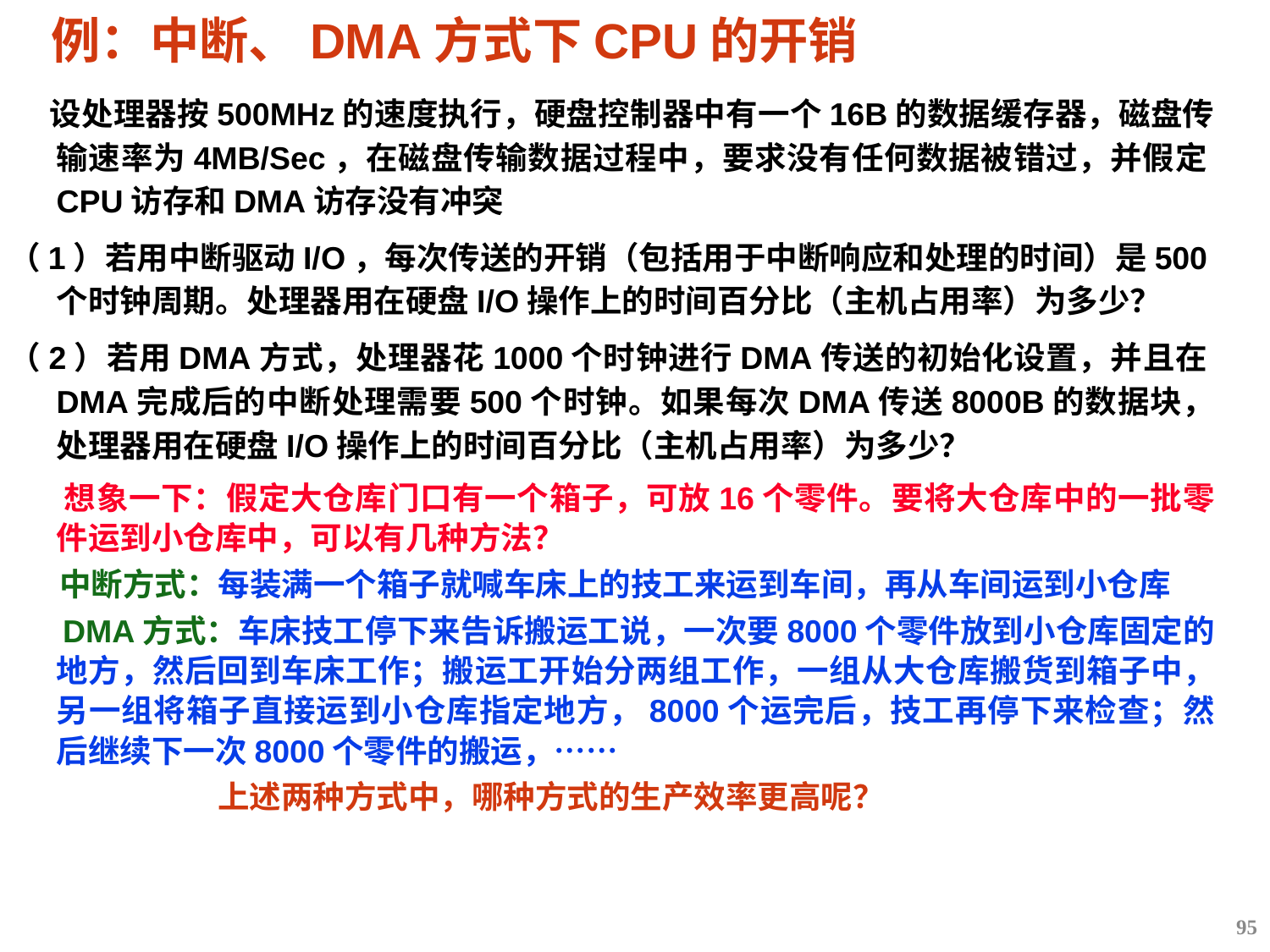

# 例：中断、DMA方式下CPU的开销
       设处理器按500MHz的速度执行，硬盘控制器中有一个16B的数据缓存器，磁盘传输速率为4MB/Sec，在磁盘传输数据过程中，要求没有任何数据被错过，并假定CPU访存和DMA访存没有冲突
（1）若用中断驱动I/O，每次传送的开销（包括用于中断响应和处理的时间）是500个时钟周期。处理器用在硬盘I/O操作上的时间百分比（主机占用率）为多少？
（2）若用DMA方式，处理器花1000个时钟进行DMA传送的初始化设置，并且在DMA完成后的中断处理需要500个时钟。如果每次DMA传送8000B的数据块，处理器用在硬盘I/O操作上的时间百分比（主机占用率）为多少？
      想象一下：假定大仓库门口有一个箱子，可放16个零件。要将大仓库中的一批零件运到小仓库中，可以有几种方法？
      中断方式：每装满一个箱子就喊车床上的技工来运到车间，再从车间运到小仓库
      DMA方式：车床技工停下来告诉搬运工说，一次要8000个零件放到小仓库固定的地方，然后回到车床工作；搬运工开始分两组工作，一组从大仓库搬货到箱子中，另一组将箱子直接运到小仓库指定地方，8000个运完后，技工再停下来检查；然后继续下一次8000个零件的搬运，……
                            上述两种方式中，哪种方式的生产效率更高呢？
95